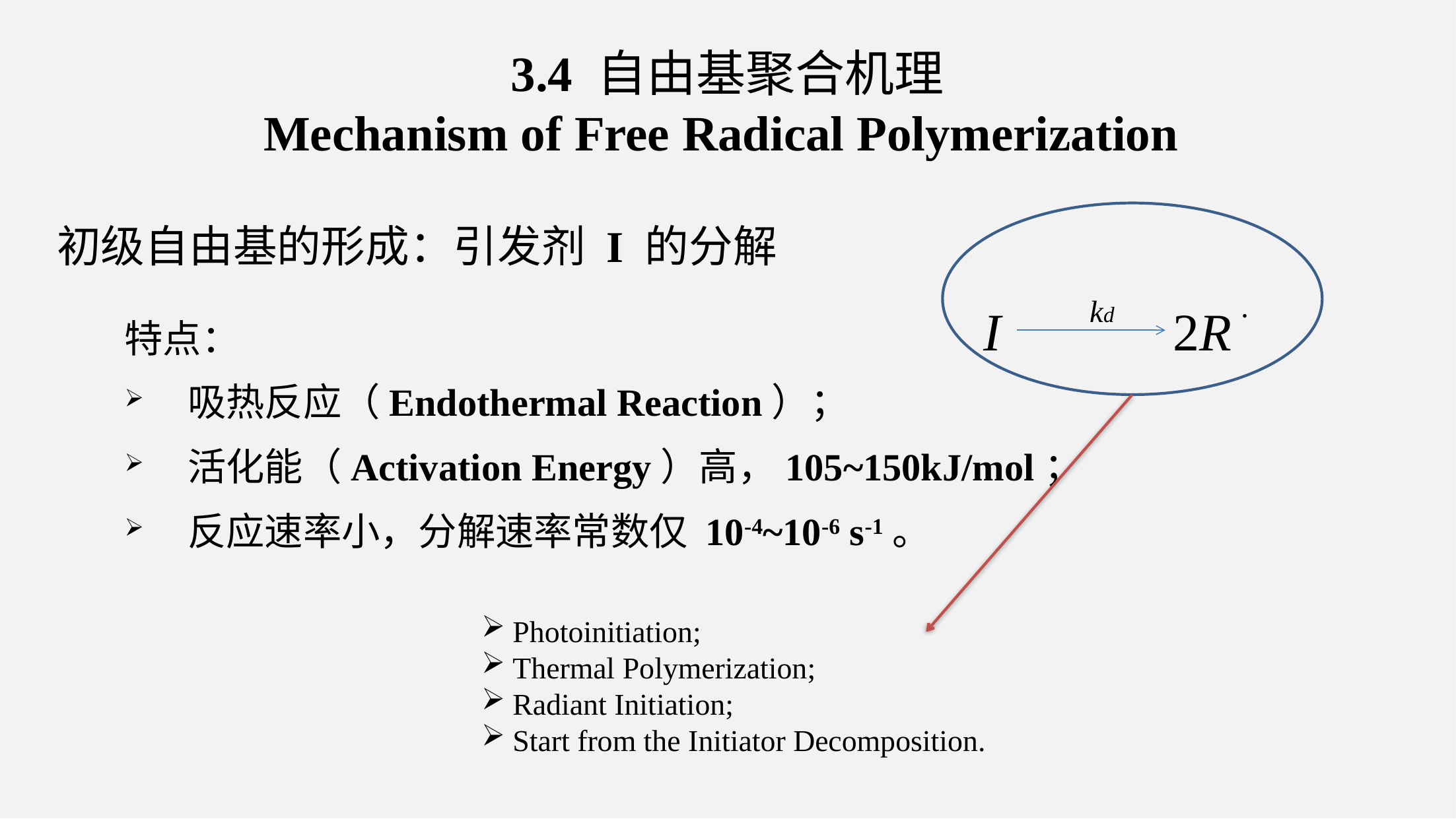

3.4 自由基聚合机理
Mechanism of Free Radical Polymerization

初级自由基的形成：引发剂 I 的分解
kd
·
I             2R
特点：

	吸热反应（Endothermal Reaction）；

	活化能（Activation Energy）高，105~150kJ/mol；

	反应速率小，分解速率常数仅 10-4~10-6 s-1。
Photoinitiation;
Thermal Polymerization;
Radiant Initiation;
Start from the Initiator Decomposition.